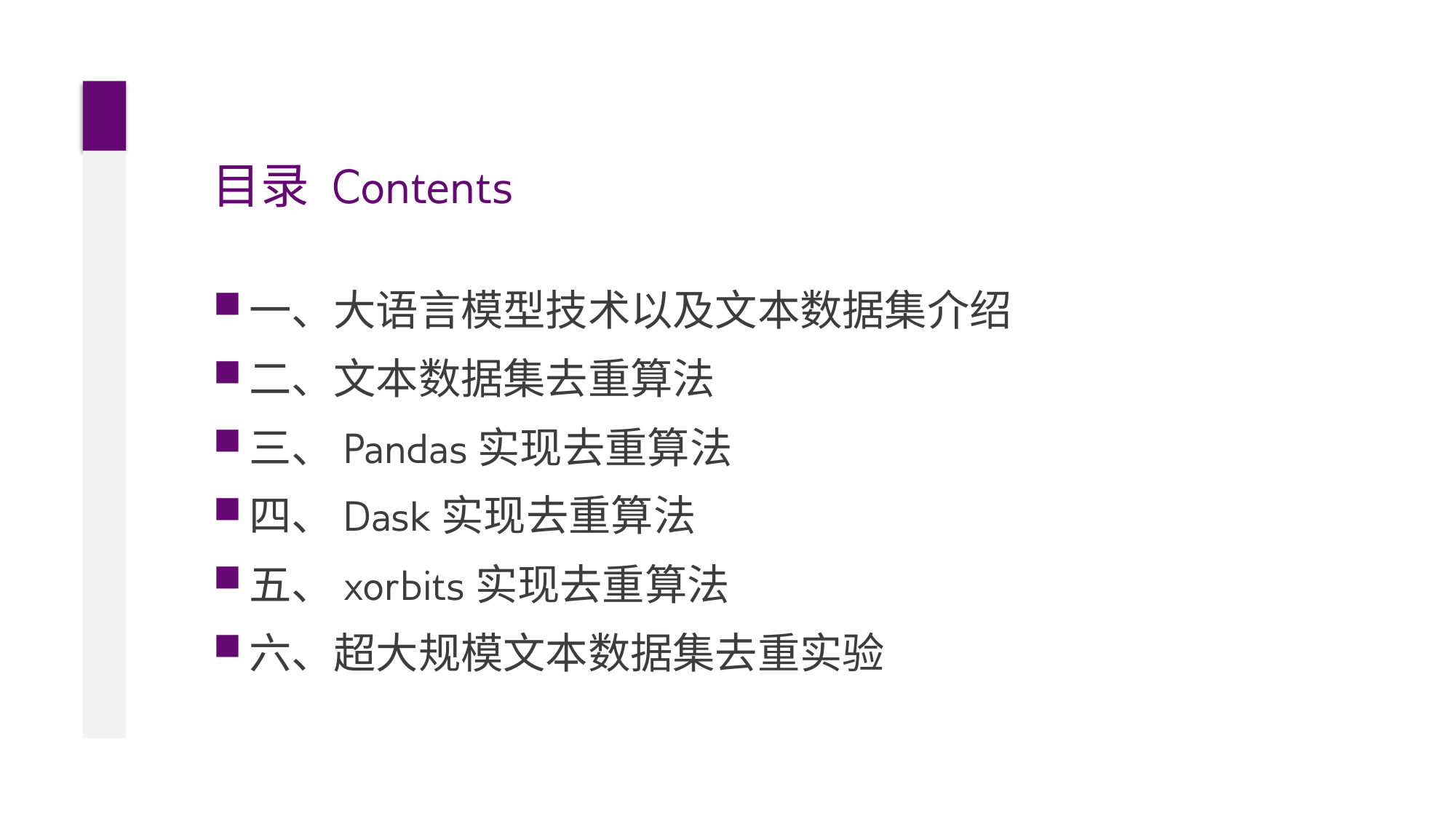

# 目录 Contents
一、大语言模型技术以及文本数据集介绍
二、文本数据集去重算法
三、Pandas实现去重算法
四、Dask实现去重算法
五、xorbits实现去重算法
六、超大规模文本数据集去重实验